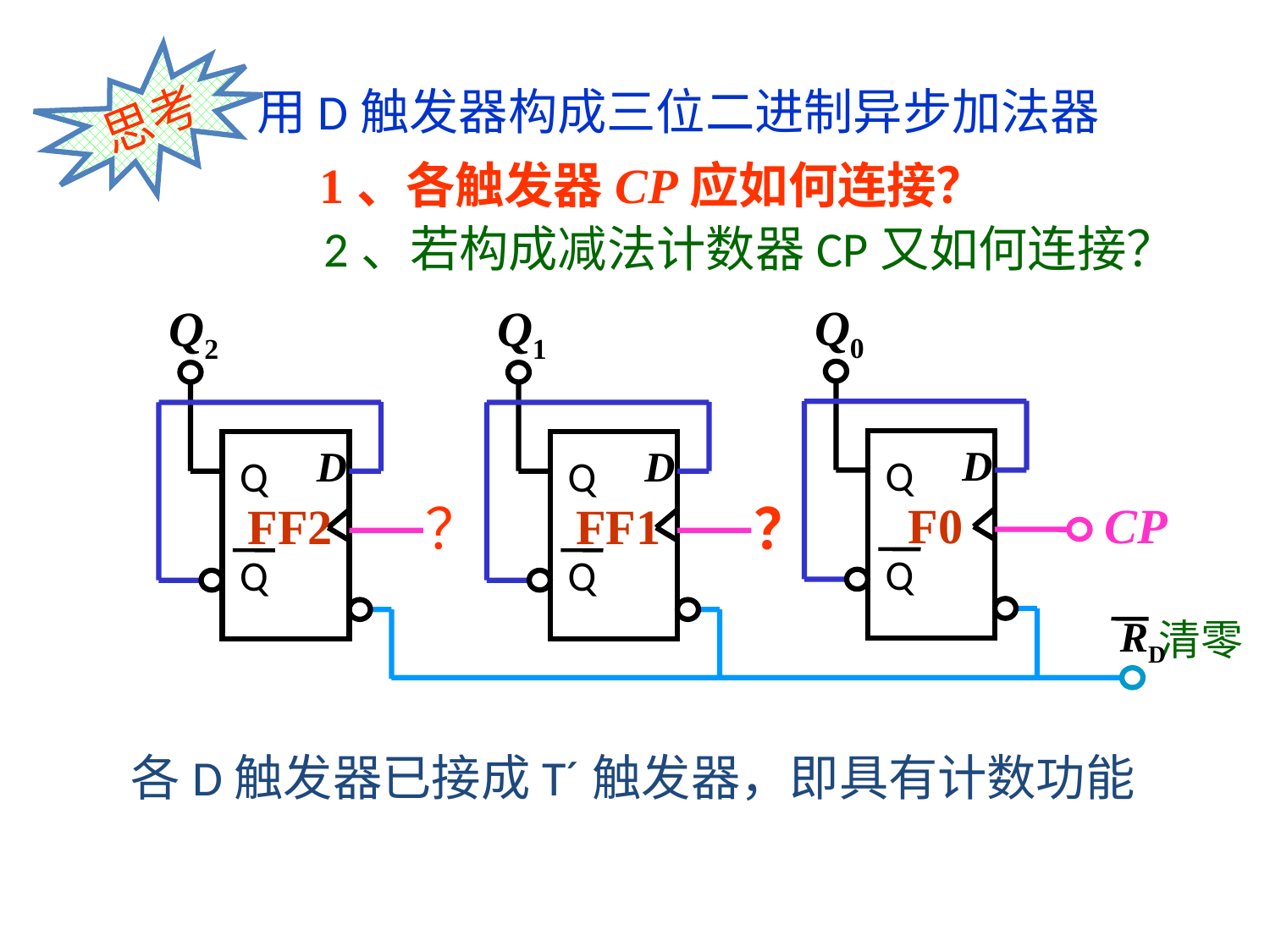

思考
用D触发器构成三位二进制异步加法器
1、各触发器CP应如何连接？
2、若构成减法计数器CP又如何连接？
Q0

D
Q

F0

Q

Q2

D
Q

FF2

Q

Q1

D
Q

FF1

Q

CP

RD

清零

？
？
各D触发器已接成T´触发器，即具有计数功能